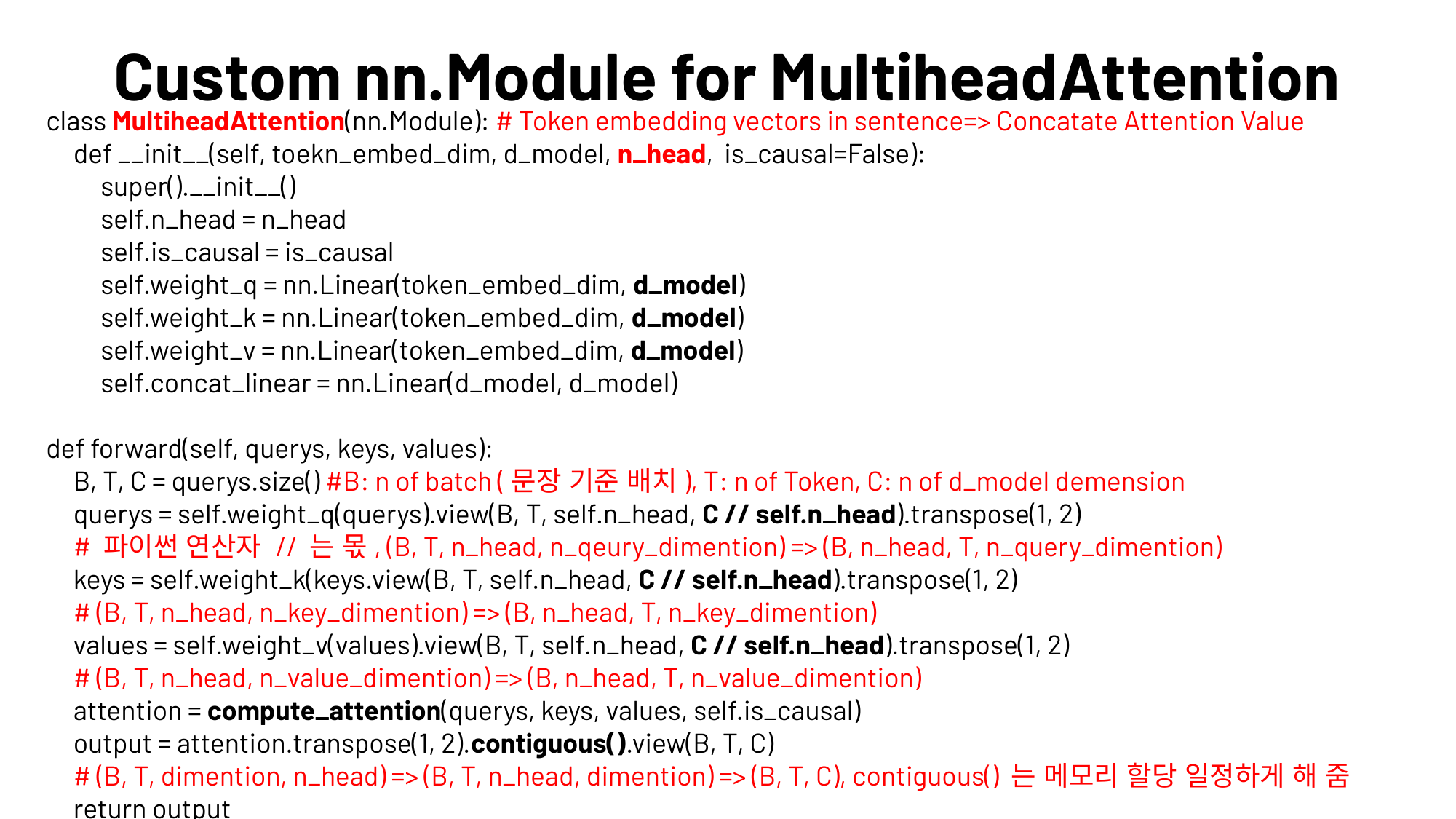

# Custom nn.Module for MultiheadAttention
class MultiheadAttention(nn.Module): # Token embedding vectors in sentence=> Concatate Attention Value
 def __init__(self, toekn_embed_dim, d_model, n_head,  is_causal=False):
  super().__init__()
  self.n_head = n_head
  self.is_causal = is_causal
  self.weight_q = nn.Linear(token_embed_dim, d_model)
  self.weight_k = nn.Linear(token_embed_dim, d_model)
  self.weight_v = nn.Linear(token_embed_dim, d_model)
  self.concat_linear = nn.Linear(d_model, d_model)

def forward(self, querys, keys, values):
 B, T, C = querys.size() #B: n of batch (문장 기준 배치), T: n of Token, C: n of d_model demension
 querys = self.weight_q(querys).view(B, T, self.n_head, C // self.n_head).transpose(1, 2)
 # 파이썬 연산자 // 는 몫, (B, T, n_head, n_qeury_dimention) => (B, n_head, T, n_query_dimention)
 keys = self.weight_k(keys.view(B, T, self.n_head, C // self.n_head).transpose(1, 2)
 # (B, T, n_head, n_key_dimention) => (B, n_head, T, n_key_dimention)
 values = self.weight_v(values).view(B, T, self.n_head, C // self.n_head).transpose(1, 2)
 # (B, T, n_head, n_value_dimention) => (B, n_head, T, n_value_dimention)
 attention = compute_attention(querys, keys, values, self.is_causal)
 output = attention.transpose(1, 2).contiguous().view(B, T, C)
 # (B, T, dimention, n_head) => (B, T, n_head, dimention) => (B, T, C), contiguous() 는 메모리 할당 일정하게 해 줌
 return output